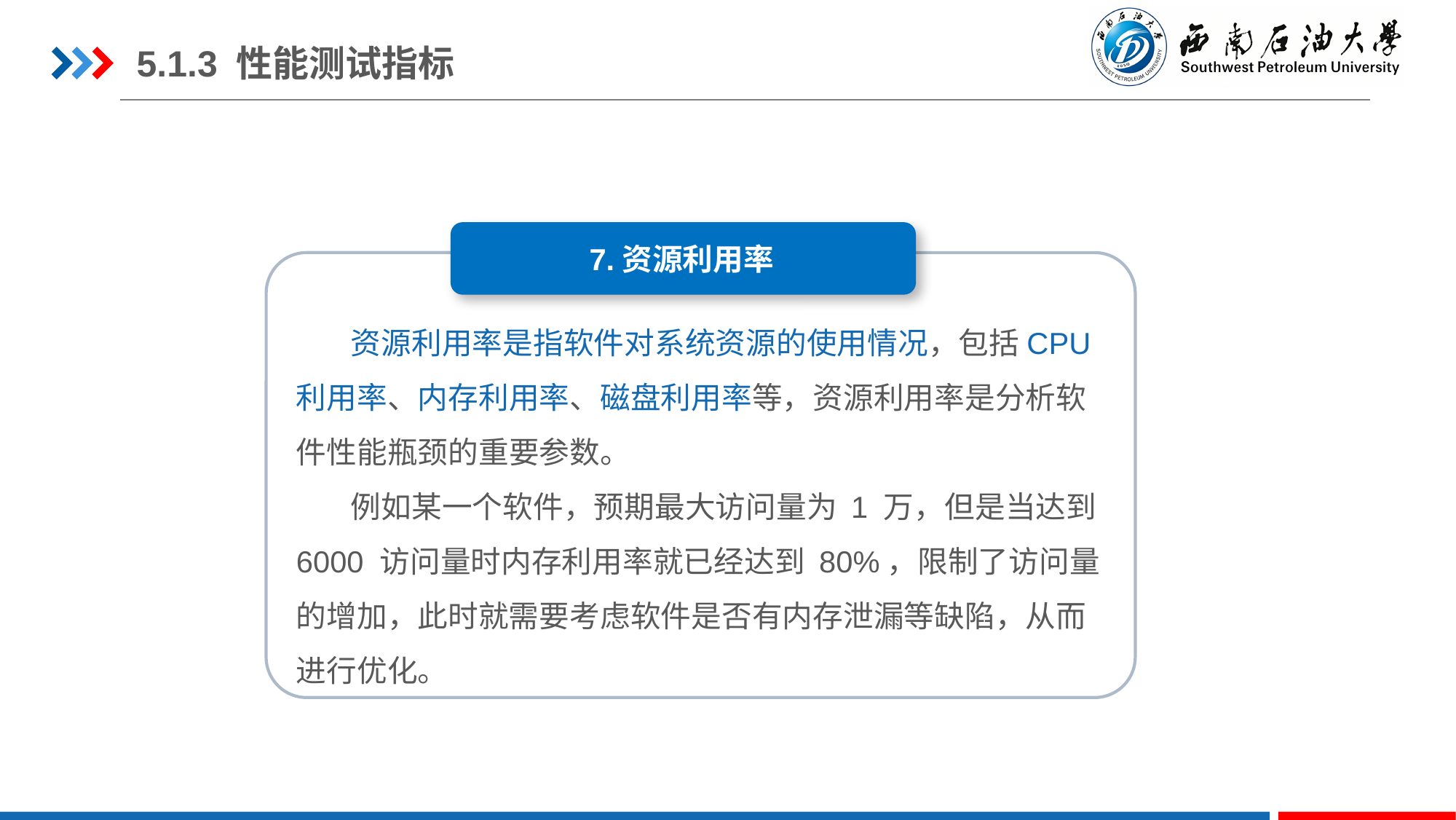

5.1.3 性能测试指标

7.资源利用率

资源利用率是指软件对系统资源的使用情况，包括CPU利用率、内存利用率、磁盘利用率等，资源利用率是分析软件性能瓶颈的重要参数。
例如某一个软件，预期最大访问量为 1 万，但是当达到 6000 访问量时内存利用率就已经达到 80%，限制了访问量的增加，此时就需要考虑软件是否有内存泄漏等缺陷，从而进行优化。